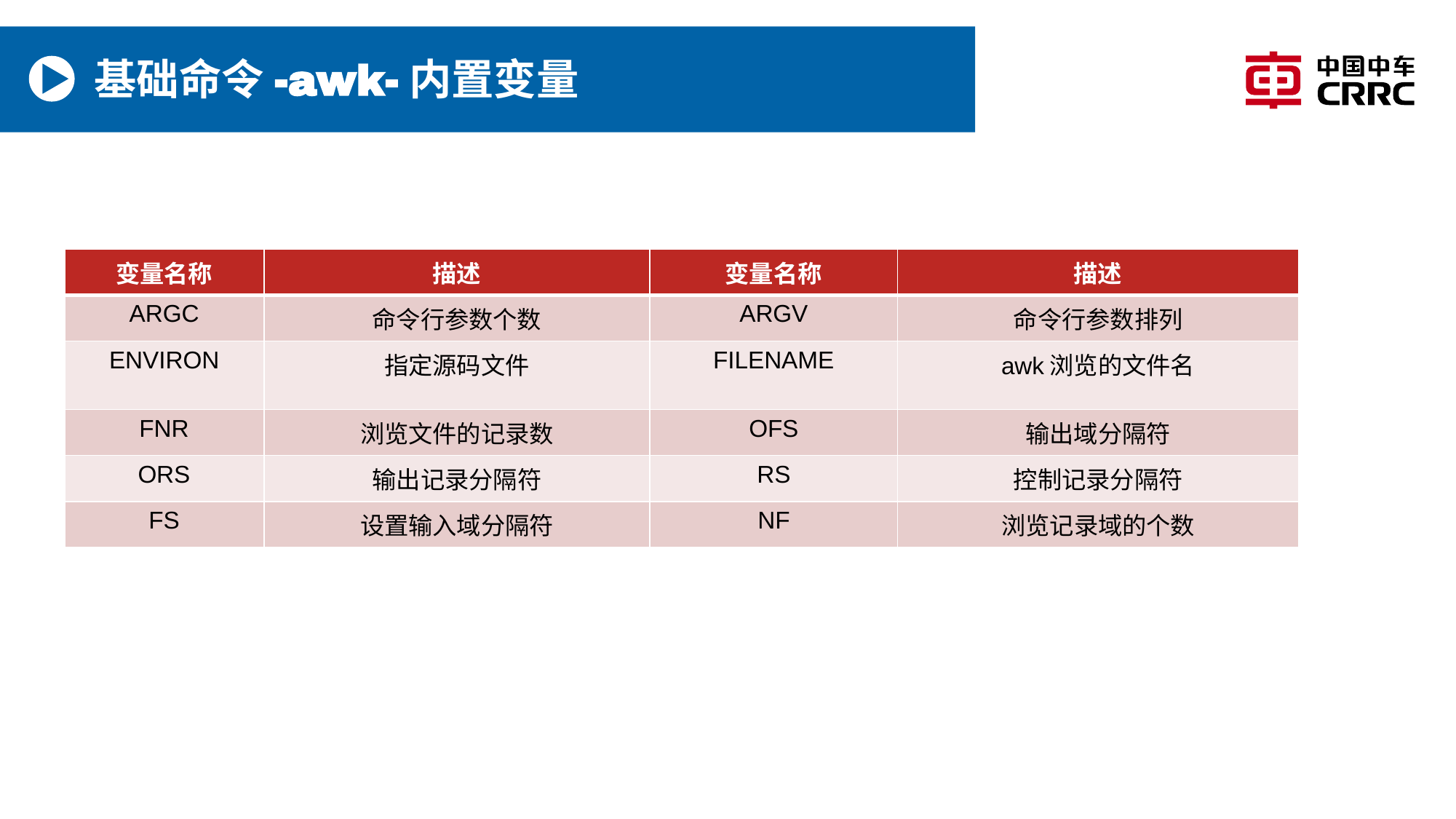

# 基础命令-awk-内置变量

| 变量名称 | 描述 | 变量名称 | 描述 |
| --- | --- | --- | --- |
| ARGC | 命令行参数个数 | ARGV | 命令行参数排列 |
| ENVIRON | 指定源码文件 | FILENAME | awk浏览的文件名 |
| FNR | 浏览文件的记录数 | OFS | 输出域分隔符 |
| ORS | 输出记录分隔符 | RS | 控制记录分隔符 |
| FS | 设置输入域分隔符 | NF | 浏览记录域的个数 |
17